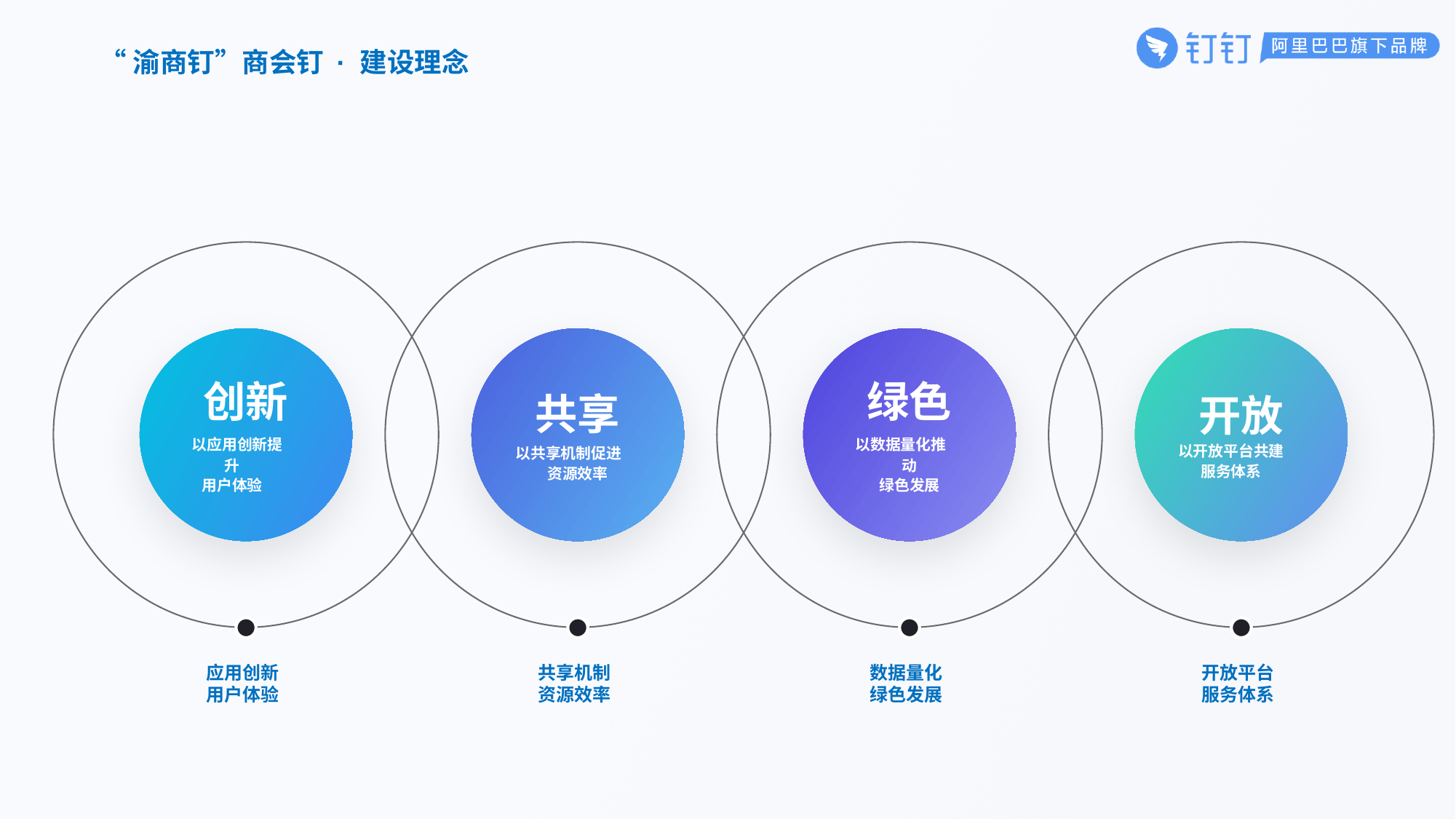

“渝商钉”商会钉 · 建设理念

创新
 以应用创新提升
用户体验
绿色
 以数据量化推动
绿色发展
开放
 以开放平台共建
 服务体系
共享
 以共享机制促进
资源效率

共享机制
资源效率
数据量化
绿色发展
开放平台
服务体系
应用创新
用户体验